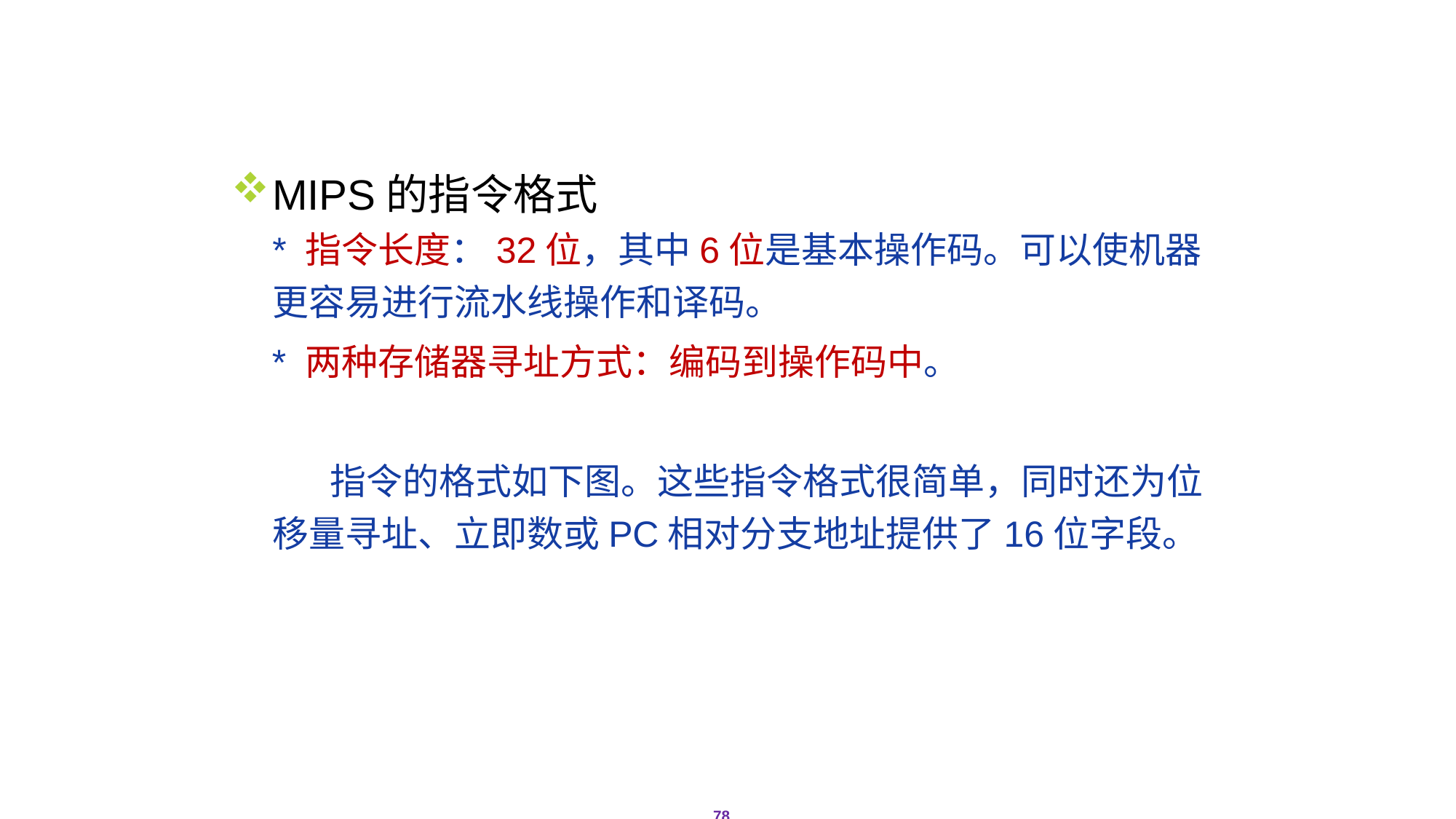

# 2.9 MIPS系统结构
MIPS的指令格式
* 指令长度：32位，其中6位是基本操作码。可以使机器更容易进行流水线操作和译码。
    * 两种存储器寻址方式：编码到操作码中。

           指令的格式如下图。这些指令格式很简单，同时还为位移量寻址、立即数或PC相对分支地址提供了16位字段。
78